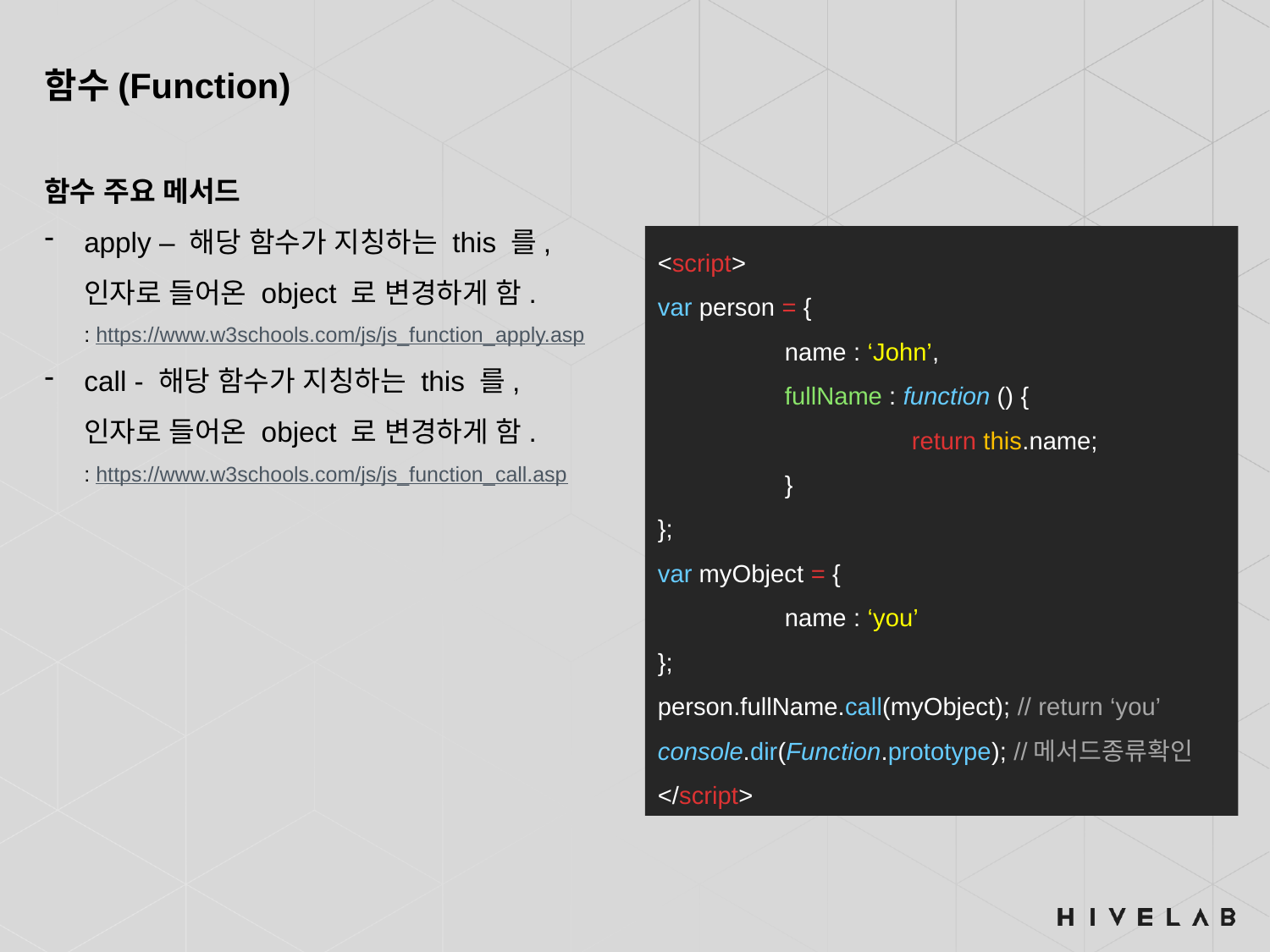

함수(Function)

함수 주요 메서드
apply – 해당 함수가 지칭하는 this 를,
인자로 들어온 object 로 변경하게 함.
: https://www.w3schools.com/js/js_function_apply.asp
call - 해당 함수가 지칭하는 this 를,
인자로 들어온 object 로 변경하게 함.
: https://www.w3schools.com/js/js_function_call.asp
<script>
var person = {
	name : ‘John’,
	fullName : function () {
		return this.name;
	}
};
var myObject = {
	name : ‘you’
};
person.fullName.call(myObject); // return ‘you’
console.dir(Function.prototype); //메서드종류확인
</script>